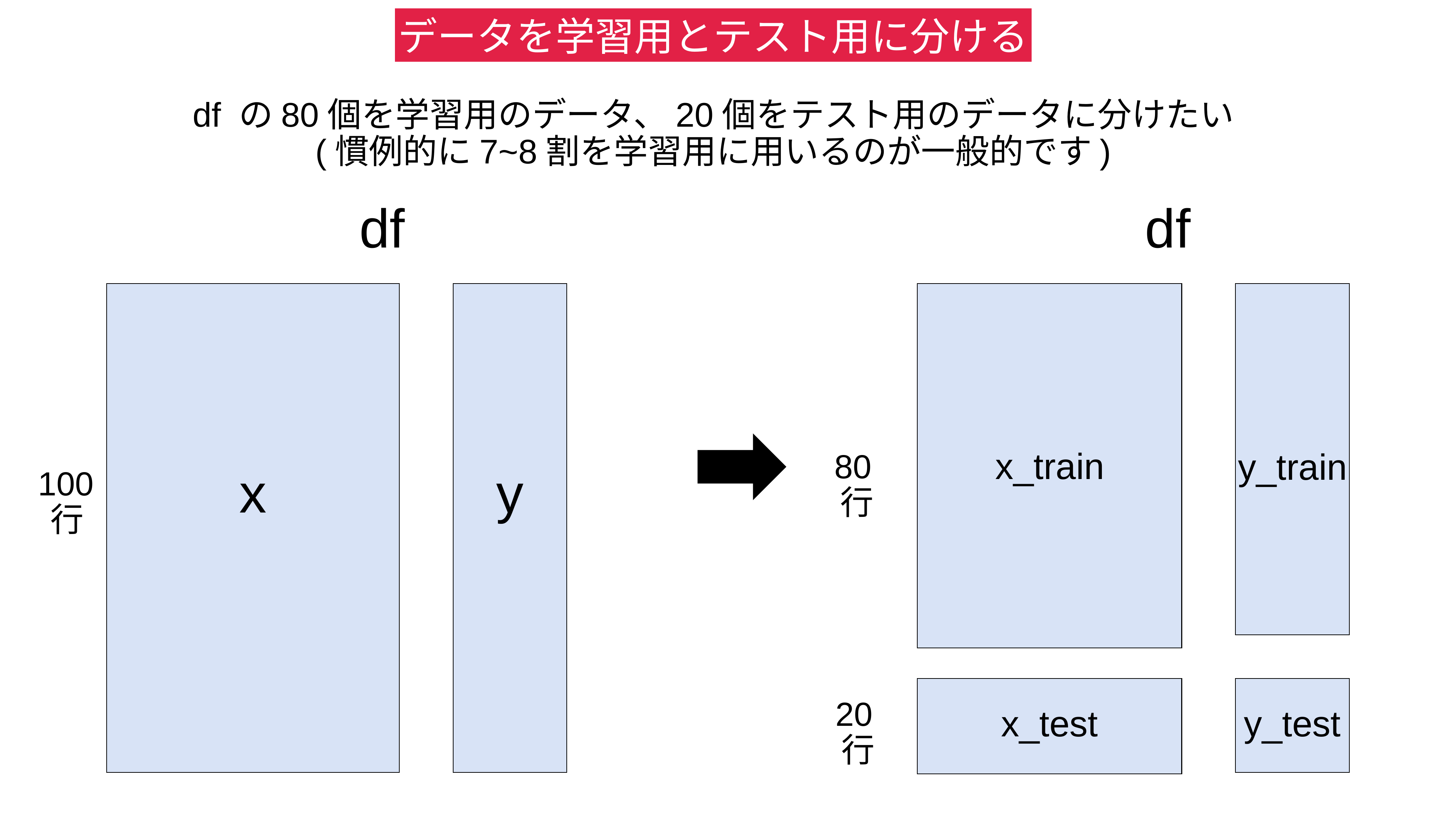

データを学習用とテスト用に分ける
df の80個を学習用のデータ、20個をテスト用のデータに分けたい
(慣例的に7~8割を学習用に用いるのが一般的です)
df
df

x_train
y_train
80行
x
y
100行

20行
x_test
y_test